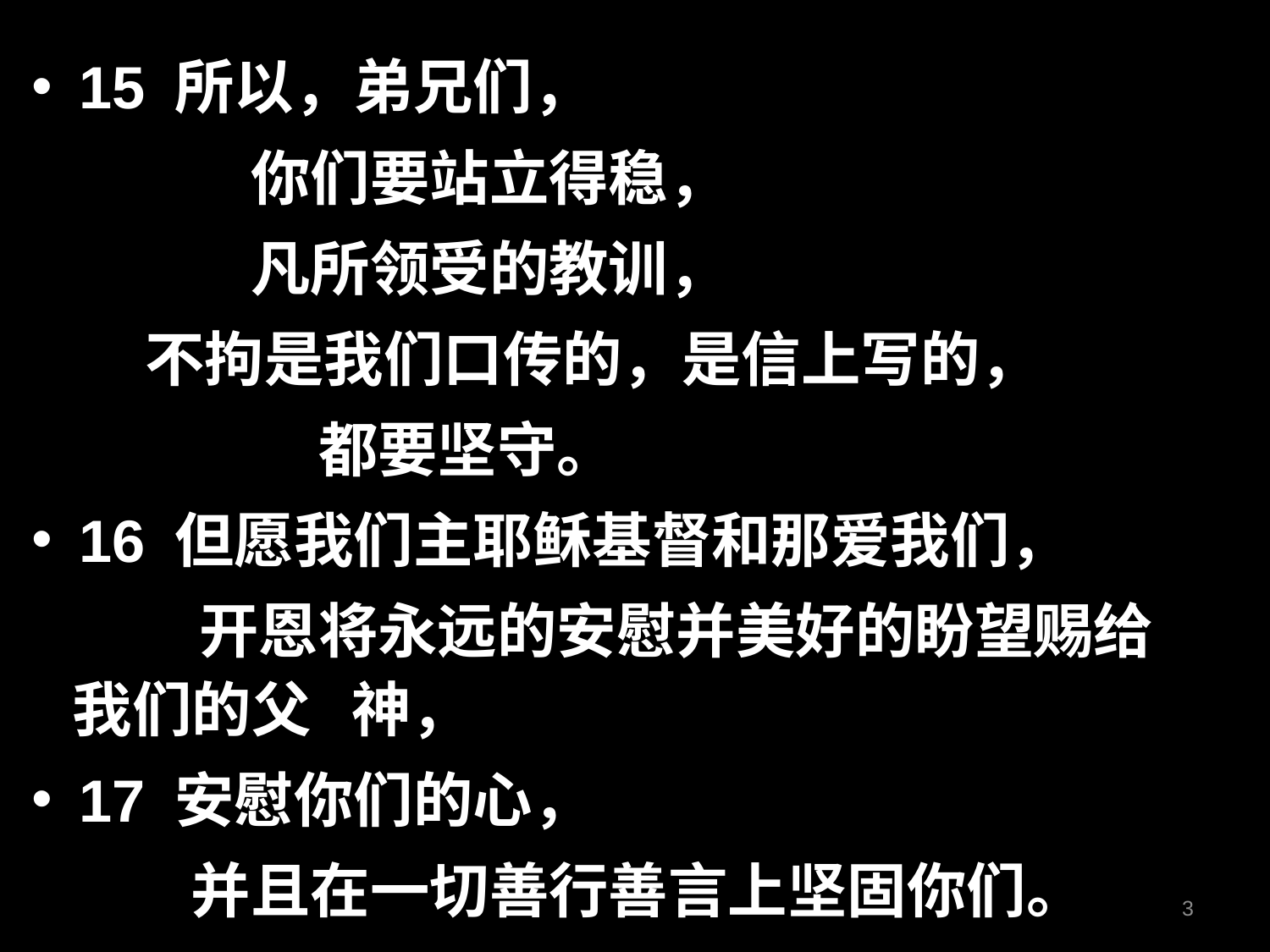

15 所以，弟兄们，
  　　　你们要站立得稳，
  　　　凡所领受的教训，
  　 不拘是我们口传的，是信上写的，
  　　　     都要坚守。
16 但愿我们主耶稣基督和那爱我们，
  　     开恩将永远的安慰并美好的盼望赐给        我们的父   神，
17 安慰你们的心，
  　　并且在一切善行善言上坚固你们。
3